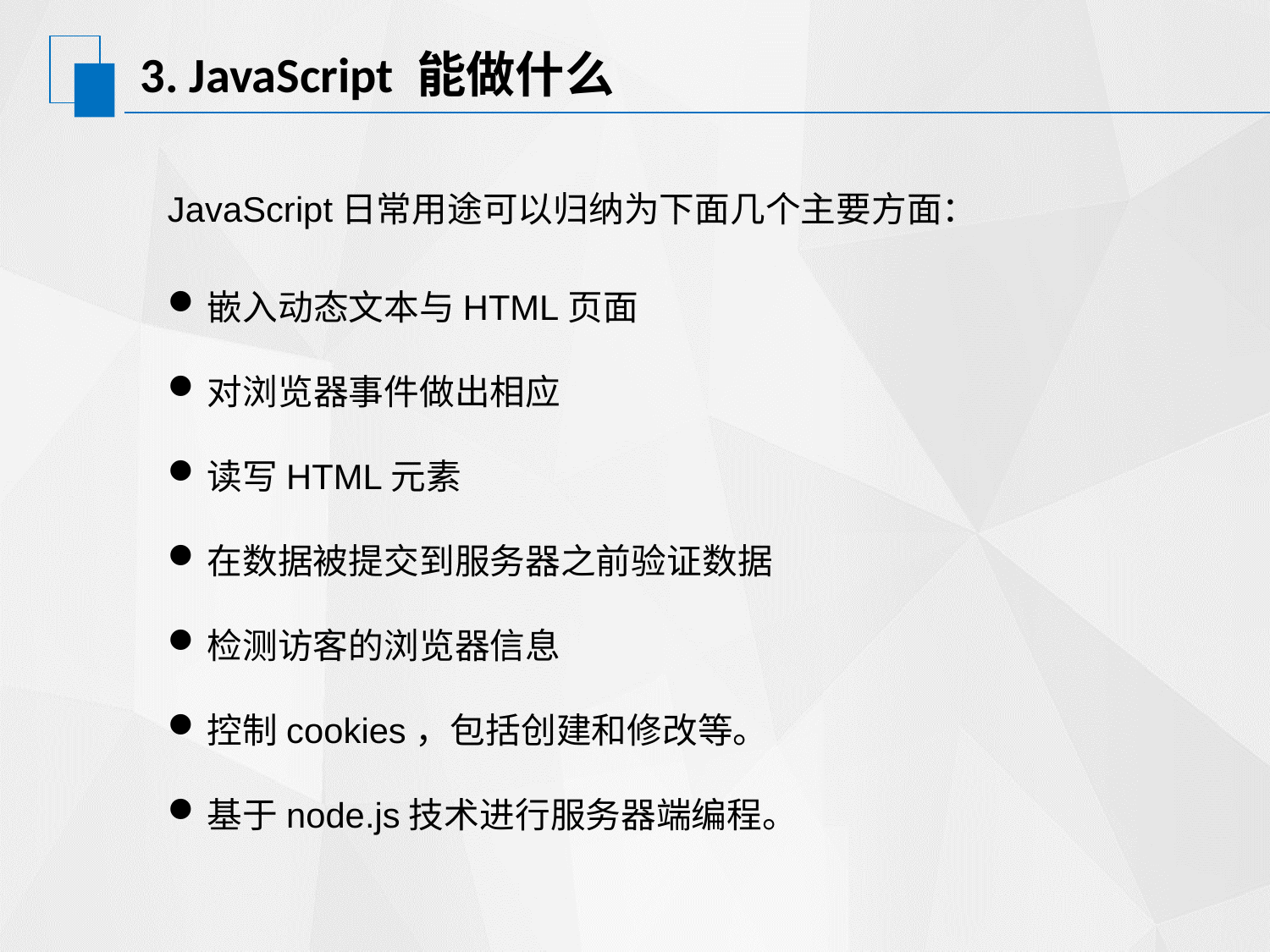

# 3. JavaScript 能做什么
JavaScript日常用途可以归纳为下面几个主要方面：
嵌入动态文本与HTML页面
对浏览器事件做出相应
读写HTML元素
在数据被提交到服务器之前验证数据
检测访客的浏览器信息
控制cookies，包括创建和修改等。
基于node.js技术进行服务器端编程。